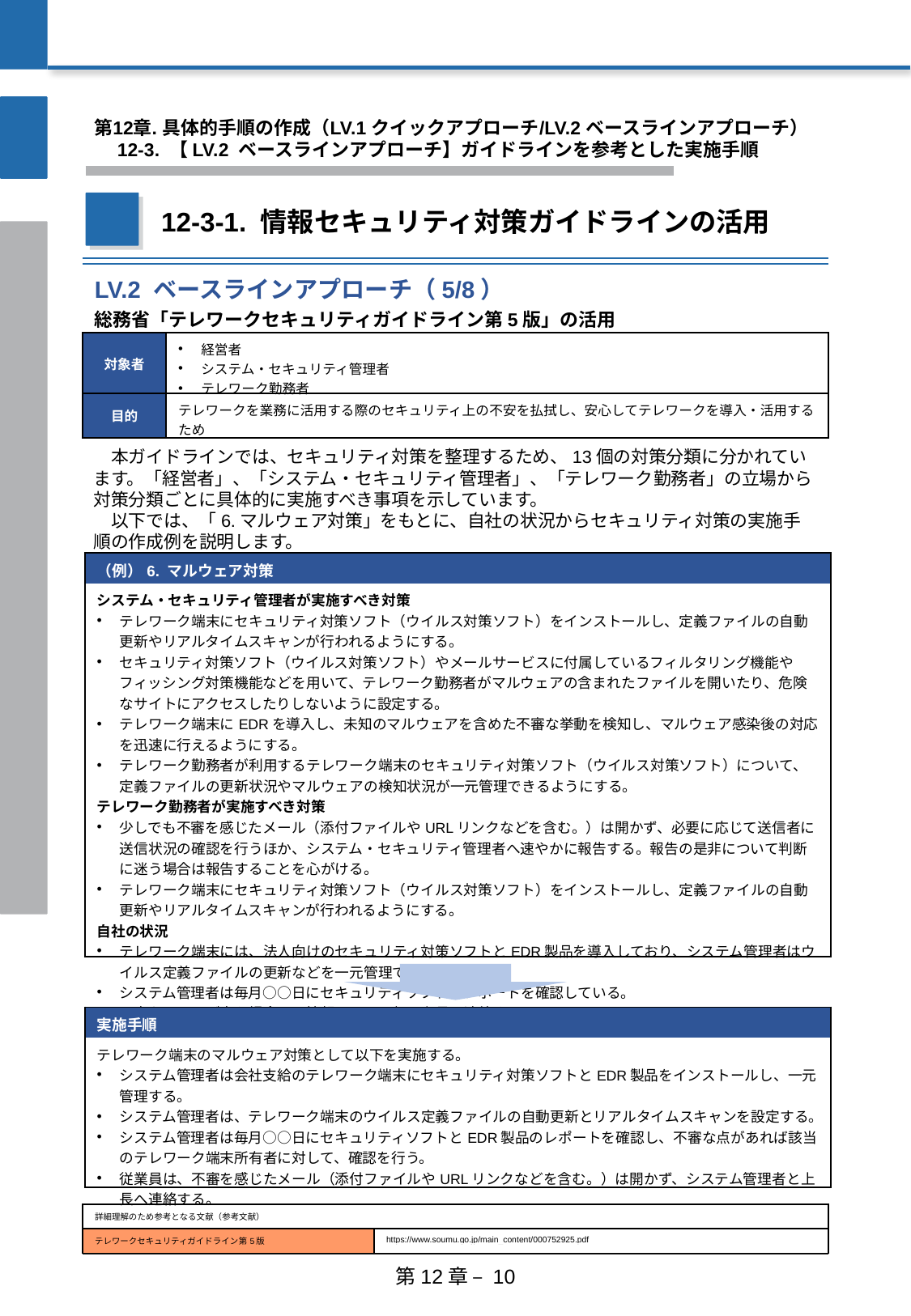

第12章. 具体的手順の作成（LV.1 クイックアプローチ/LV.2 ベースラインアプローチ）
　12-3. 【LV.2 ベースラインアプローチ】ガイドラインを参考とした実施手順
12-3-1. 情報セキュリティ対策ガイドラインの活用
LV.2 ベースラインアプローチ（5/8）
総務省「テレワークセキュリティガイドライン第5版」の活用
| 対象者 | 経営者 システム・セキュリティ管理者 テレワーク勤務者 |
| --- | --- |
| 目的 | テレワークを業務に活用する際のセキュリティ上の不安を払拭し、安心してテレワークを導入・活用するため |
　本ガイドラインでは、セキュリティ対策を整理するため、13個の対策分類に分かれています。「経営者」、「システム・セキュリティ管理者」、「テレワーク勤務者」の立場から対策分類ごとに具体的に実施すべき事項を示しています。
　以下では、「6.マルウェア対策」をもとに、自社の状況からセキュリティ対策の実施手順の作成例を説明します。
| （例）6. マルウェア対策 |
| --- |
| システム・セキュリティ管理者が実施すべき対策 テレワーク端末にセキュリティ対策ソフト（ウイルス対策ソフト）をインストールし、定義ファイルの自動更新やリアルタイムスキャンが行われるようにする。 セキュリティ対策ソフト（ウイルス対策ソフト）やメールサービスに付属しているフィルタリング機能やフィッシング対策機能などを用いて、テレワーク勤務者がマルウェアの含まれたファイルを開いたり、危険なサイトにアクセスしたりしないように設定する。 テレワーク端末にEDRを導入し、未知のマルウェアを含めた不審な挙動を検知し、マルウェア感染後の対応を迅速に行えるようにする。 テレワーク勤務者が利用するテレワーク端末のセキュリティ対策ソフト（ウイルス対策ソフト）について、定義ファイルの更新状況やマルウェアの検知状況が一元管理できるようにする。 テレワーク勤務者が実施すべき対策 少しでも不審を感じたメール（添付ファイルやURLリンクなどを含む。）は開かず、必要に応じて送信者に送信状況の確認を行うほか、システム・セキュリティ管理者へ速やかに報告する。報告の是非について判断に迷う場合は報告することを心がける。 テレワーク端末にセキュリティ対策ソフト（ウイルス対策ソフト）をインストールし、定義ファイルの自動更新やリアルタイムスキャンが行われるようにする。 自社の状況 テレワーク端末には、法人向けのセキュリティ対策ソフトとEDR製品を導入しており、システム管理者はウイルス定義ファイルの更新などを一元管理できる。 システム管理者は毎月○○日にセキュリティソフトのレポートを確認している。 不審なメールが来た場合は、情報システム部と上長に連絡するようにしている。 |

| 実施手順 |
| --- |
| テレワーク端末のマルウェア対策として以下を実施する。 システム管理者は会社支給のテレワーク端末にセキュリティ対策ソフトとEDR製品をインストールし、一元管理する。 システム管理者は、テレワーク端末のウイルス定義ファイルの自動更新とリアルタイムスキャンを設定する。 システム管理者は毎月○○日にセキュリティソフトとEDR製品のレポートを確認し、不審な点があれば該当のテレワーク端末所有者に対して、確認を行う。 従業員は、不審を感じたメール（添付ファイルやURLリンクなどを含む。）は開かず、システム管理者と上長へ連絡する。 |
| 詳細理解のため参考となる文献（参考文献） |  |
| --- | --- |
| テレワークセキュリティガイドライン第5版 | https://www.soumu.go.jp/main\_content/000752925.pdf |
第12章 – 10